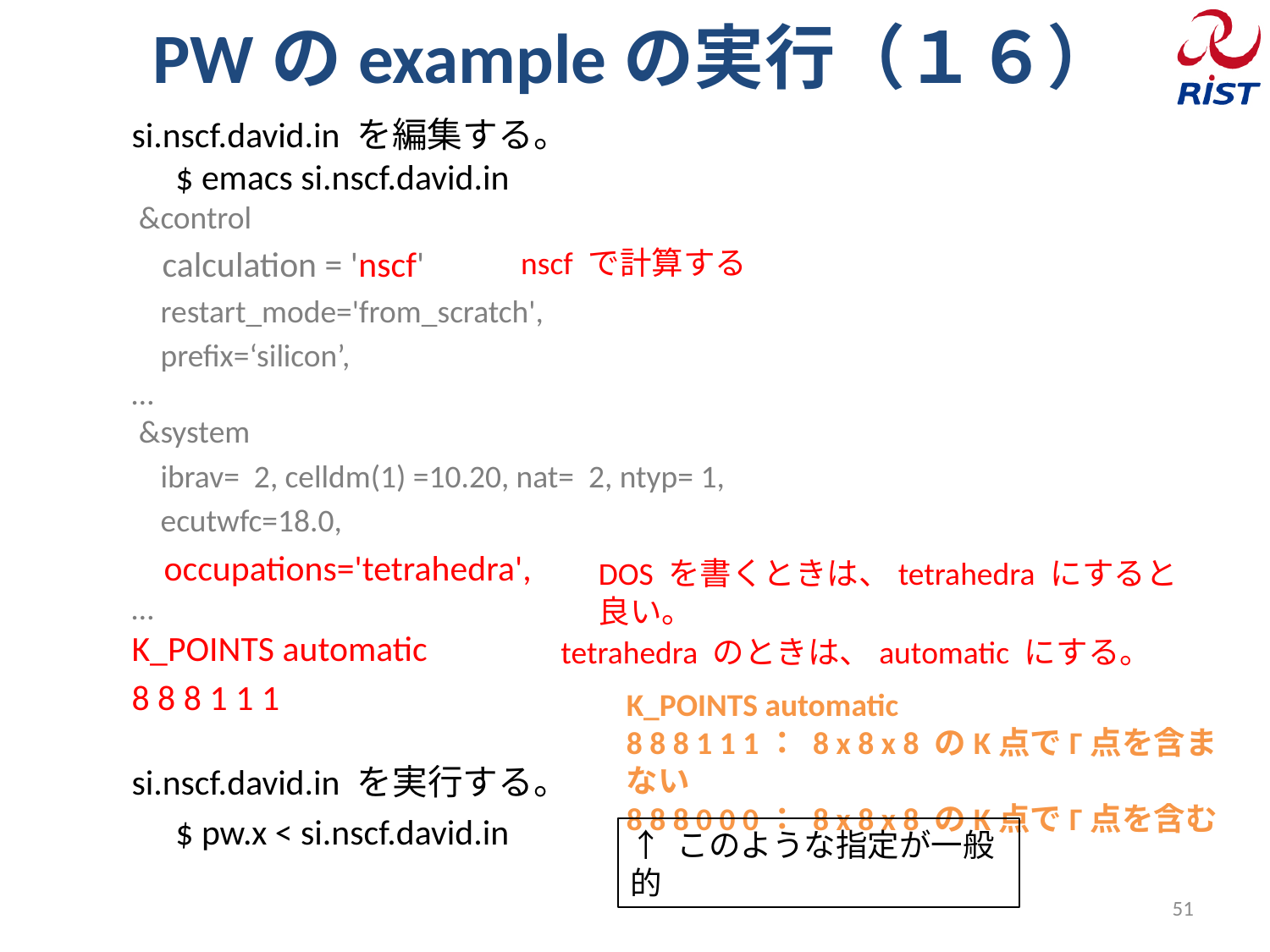

# PWのexampleの実行（１６）
si.nscf.david.in を編集する。
　$ emacs si.nscf.david.in
 &control
    calculation = 'nscf'
    restart_mode='from_scratch',
    prefix=‘silicon’,
…
 &system
    ibrav=  2, celldm(1) =10.20, nat=  2, ntyp= 1,
    ecutwfc=18.0,
    occupations='tetrahedra',
…
K_POINTS automatic
8 8 8 1 1 1
si.nscf.david.in を実行する。
　$ pw.x < si.nscf.david.in
nscf で計算する
DOS を書くときは、tetrahedra にすると良い。
tetrahedra のときは、automatic にする。
K_POINTS automatic
8 8 8 1 1 1： 8 x 8 x 8 のK点でΓ点を含まない
8 8 8 0 0 0： 8 x 8 x 8 のK点でΓ点を含む
↑ このような指定が一般的
51